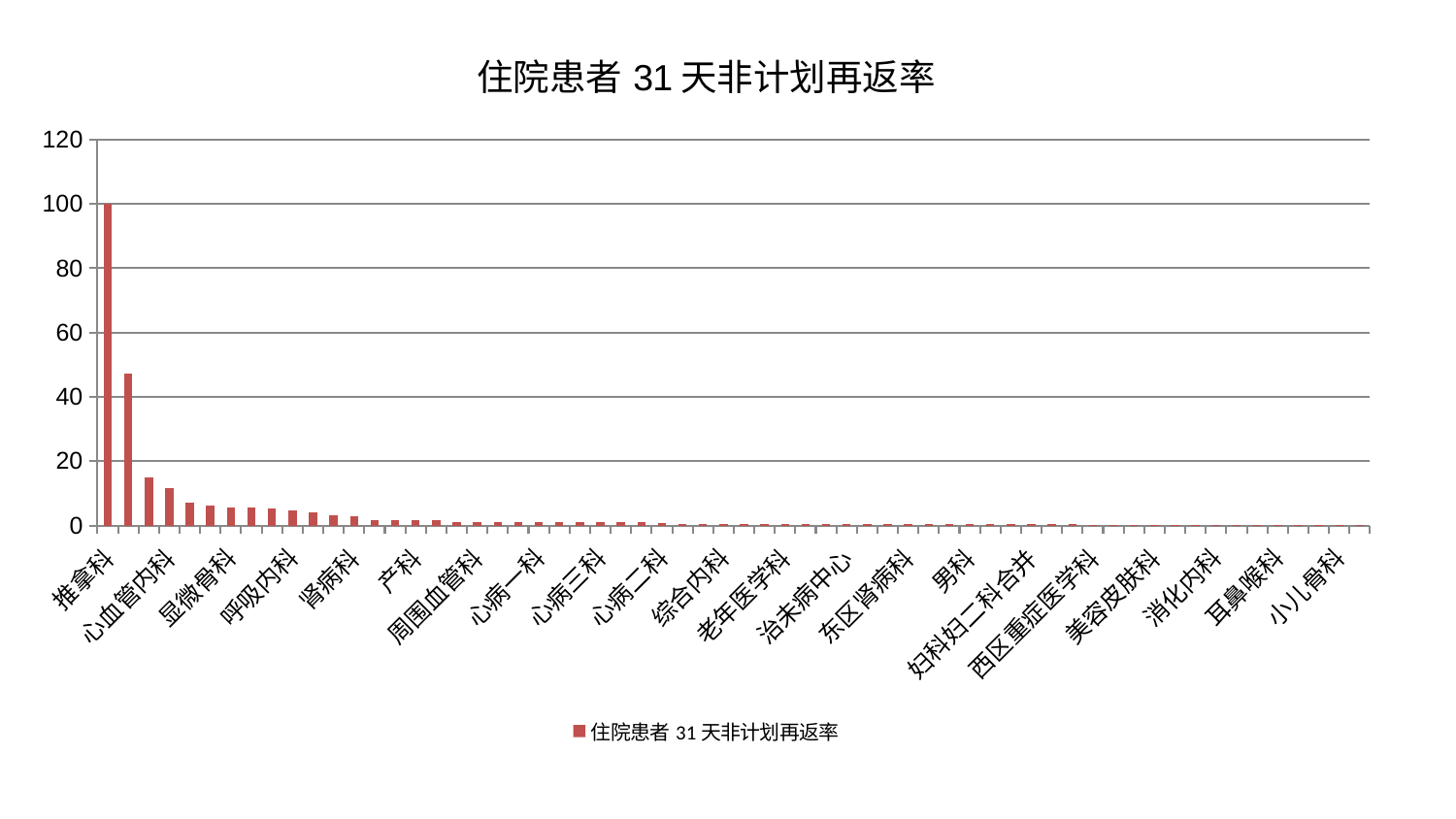

### Chart: 住院患者31天非计划再返率

| Category | 住院患者31天非计划再返率 |
|---|---|
| 推拿科 | 100.0 |
| 脾胃病科 | 47.17284477089403 |
| 身心医学科 | 15.01281363382259 |
| 心血管内科 | 11.568548091956412 |
| 肝病科 | 7.222067111472064 |
| 创伤骨科 | 6.1316561930409605 |
| 显微骨科 | 5.731107194384827 |
| 妇二科 | 5.673585898356176 |
| 内分泌科 | 5.28797236583823 |
| 呼吸内科 | 4.622852936148572 |
| 中医经典科 | 4.218773196229203 |
| 重症医学科 | 3.1798208871364744 |
| 肾病科 | 2.744333925510435 |
| 神经内科 | 1.7616768357745518 |
| 儿科 | 1.6114479731351476 |
| 产科 | 1.6041024270683613 |
| 妇科 | 1.5333212518710877 |
| 风湿病科 | 1.1892065190592969 |
| 周围血管科 | 1.152797110591987 |
| 脾胃科消化科合并 | 1.1107500639724859 |
| 微创骨科 | 1.0629557985906182 |
| 心病一科 | 1.0061093801977152 |
| 脑病二科 | 1.002566438107612 |
| 肿瘤内科 | 0.9883365293697475 |
| 心病三科 | 0.9685211106128289 |
| 东区重症医学科 | 0.9660842602036984 |
| 脑病三科 | 0.9299972212255997 |
| 心病二科 | 0.6624203140942888 |
| 神经外科 | 0.5078302035230601 |
| 骨科 | 0.5029882406737092 |
| 综合内科 | 0.5017622436769591 |
| 中医外治中心 | 0.4483461577839782 |
| 泌尿外科 | 0.4319870280392711 |
| 老年医学科 | 0.4305473234753998 |
| 眼科 | 0.41826372622302577 |
| 肾脏内科 | 0.41807817235002226 |
| 治未病中心 | 0.3877079217835074 |
| 肝胆外科 | 0.35848266753217756 |
| 脊柱骨科 | 0.3574764949057641 |
| 东区肾病科 | 0.34559808958212695 |
| 脑病一科 | 0.34244129713090604 |
| 乳腺甲状腺外科 | 0.33533537111020506 |
| 男科 | 0.3291596397755006 |
| 胸外科 | 0.32750039700604006 |
| 口腔科 | 0.3244231122155465 |
| 妇科妇二科合并 | 0.32229168126645985 |
| 康复科 | 0.31626782510055995 |
| 运动损伤骨科 | 0.3049700752851099 |
| 西区重症医学科 | 0.29877060595310545 |
| 皮肤科 | 0.2837914762362346 |
| 小儿推拿科 | 0.2835472576134369 |
| 美容皮肤科 | 0.2791645980447657 |
| 血液科 | 0.27288595159610796 |
| 心病四科 | 0.26913479802776735 |
| 消化内科 | 0.2579067531761699 |
| 针灸科 | 0.2559674888645245 |
| 医院 | 0.2558609659023244 |
| 耳鼻喉科 | 0.2480945084030219 |
| 普通外科 | 0.2465311881533726 |
| 关节骨科 | 0.2428020433474122 |
| 小儿骨科 | 0.2376011540739203 |
| 肛肠科 | 0.23586337481467437 |
248